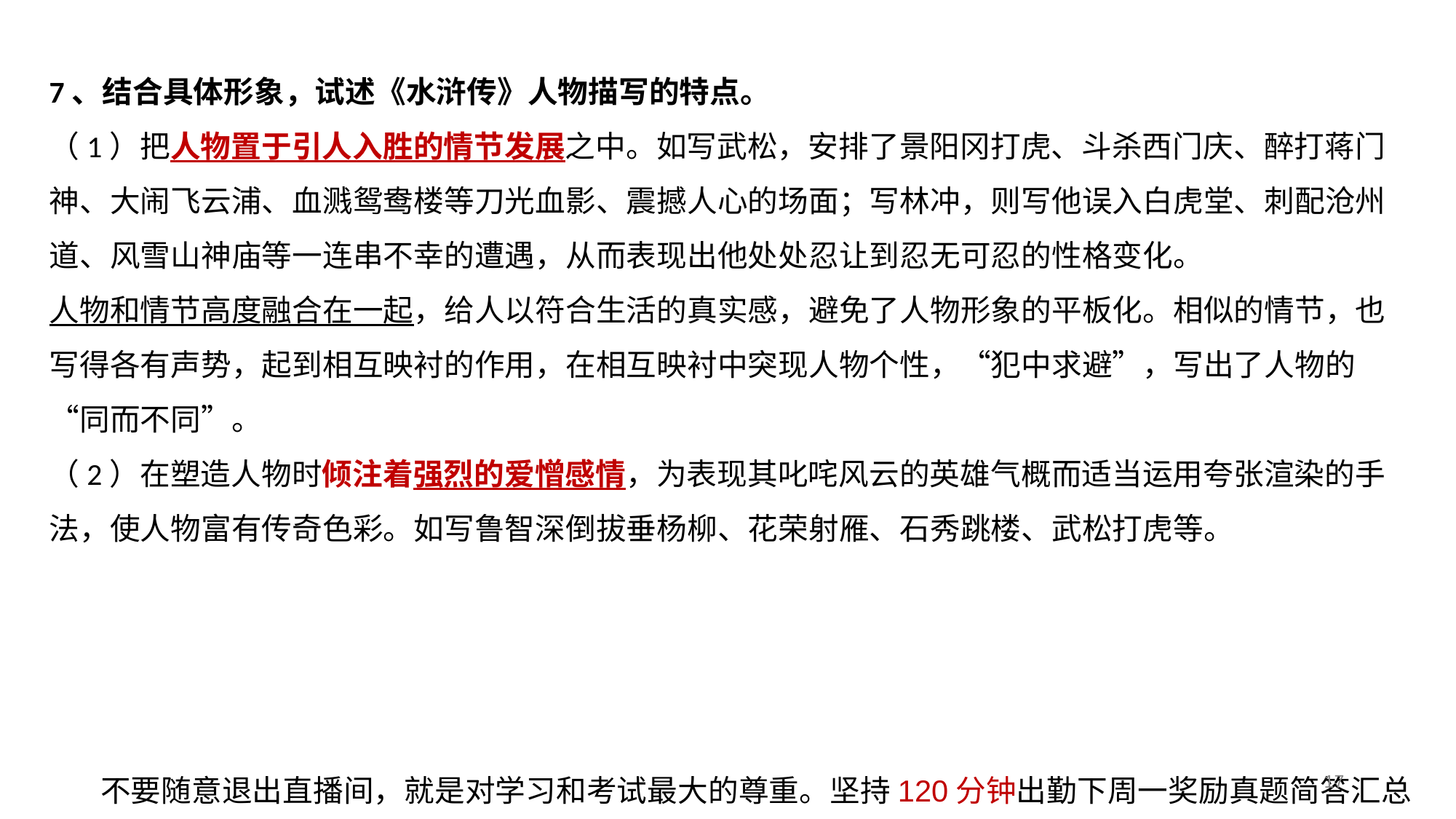

7、结合具体形象，试述《水浒传》人物描写的特点。
（1）把人物置于引人入胜的情节发展之中。如写武松，安排了景阳冈打虎、斗杀西门庆、醉打蒋门神、大闹飞云浦、血溅鸳鸯楼等刀光血影、震撼人心的场面；写林冲，则写他误入白虎堂、刺配沧州道、风雪山神庙等一连串不幸的遭遇，从而表现出他处处忍让到忍无可忍的性格变化。
人物和情节高度融合在一起，给人以符合生活的真实感，避免了人物形象的平板化。相似的情节，也写得各有声势，起到相互映衬的作用，在相互映衬中突现人物个性，“犯中求避”，写出了人物的“同而不同”。 
（2）在塑造人物时倾注着强烈的爱憎感情，为表现其叱咤风云的英雄气概而适当运用夸张渲染的手法，使人物富有传奇色彩。如写鲁智深倒拔垂杨柳、花荣射雁、石秀跳楼、武松打虎等。
17